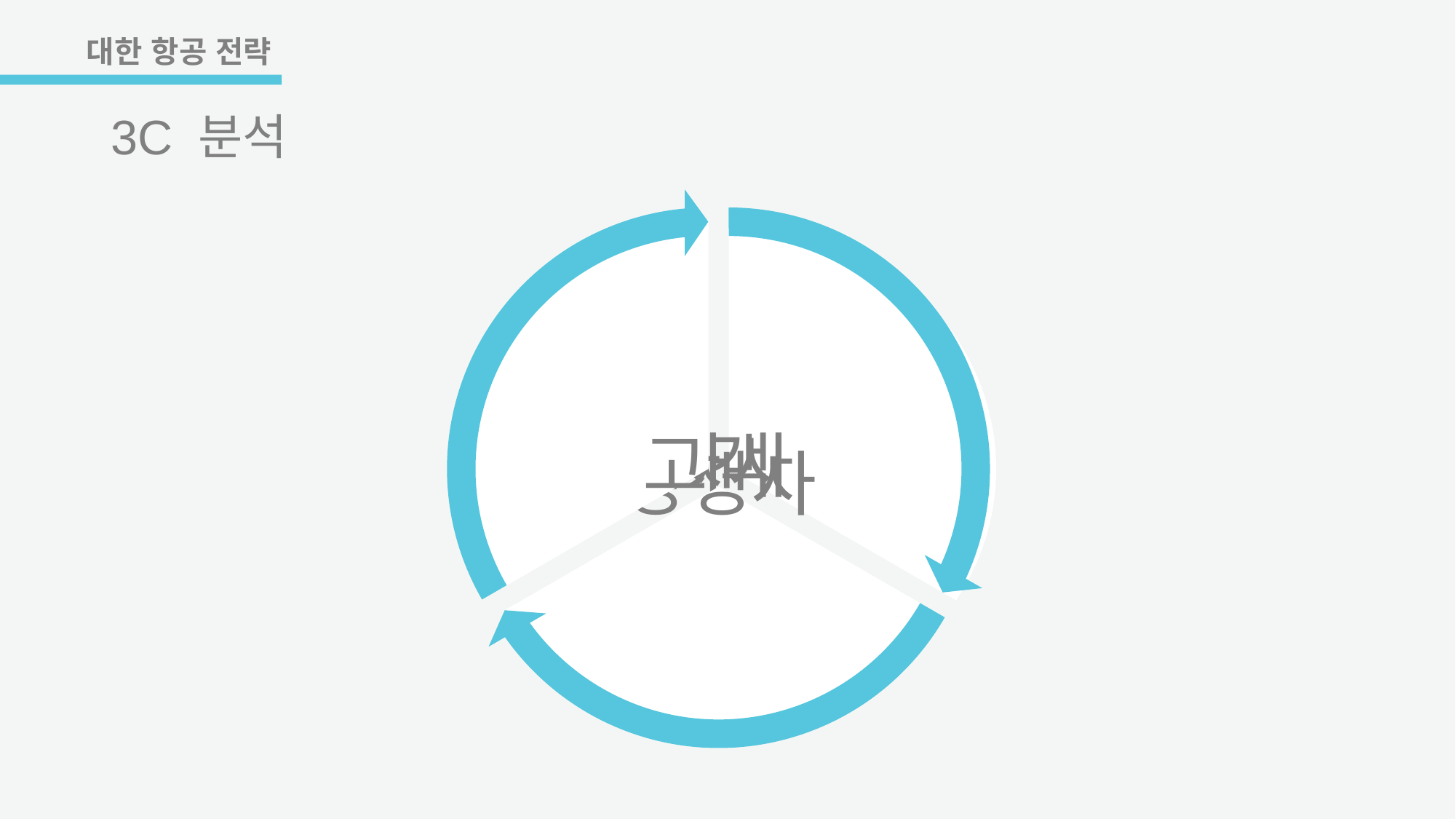

대한 항공 전략

# 3C 분석
자사
경쟁사
고객